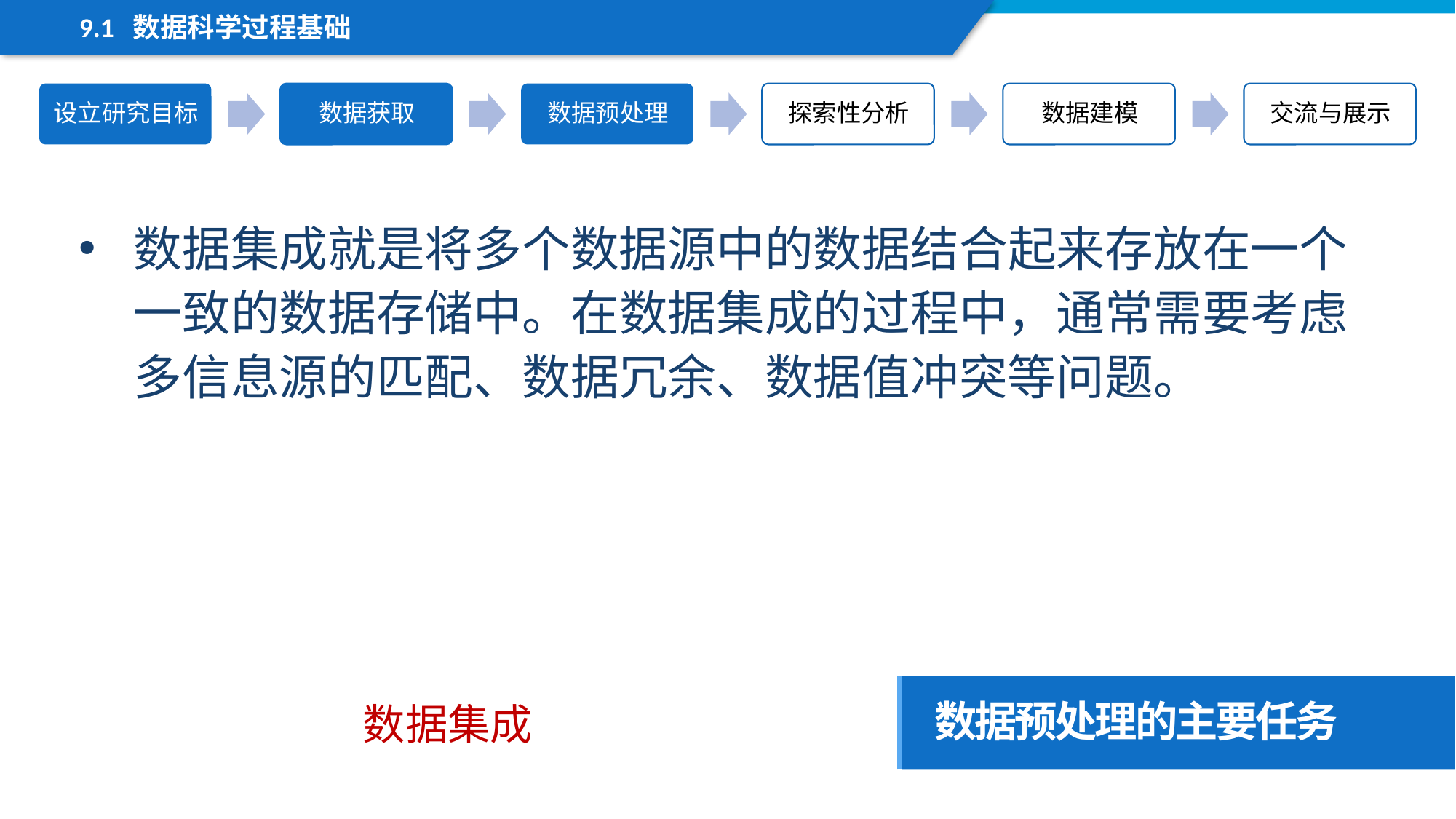

9.1  数据科学过程基础
设立研究目标

数据获取

数据预处理

探索性分析

数据建模

交流与展示
数据集成就是将多个数据源中的数据结合起来存放在一个一致的数据存储中。在数据集成的过程中，通常需要考虑多信息源的匹配、数据冗余、数据值冲突等问题。

数据预处理的主要任务
数据集成